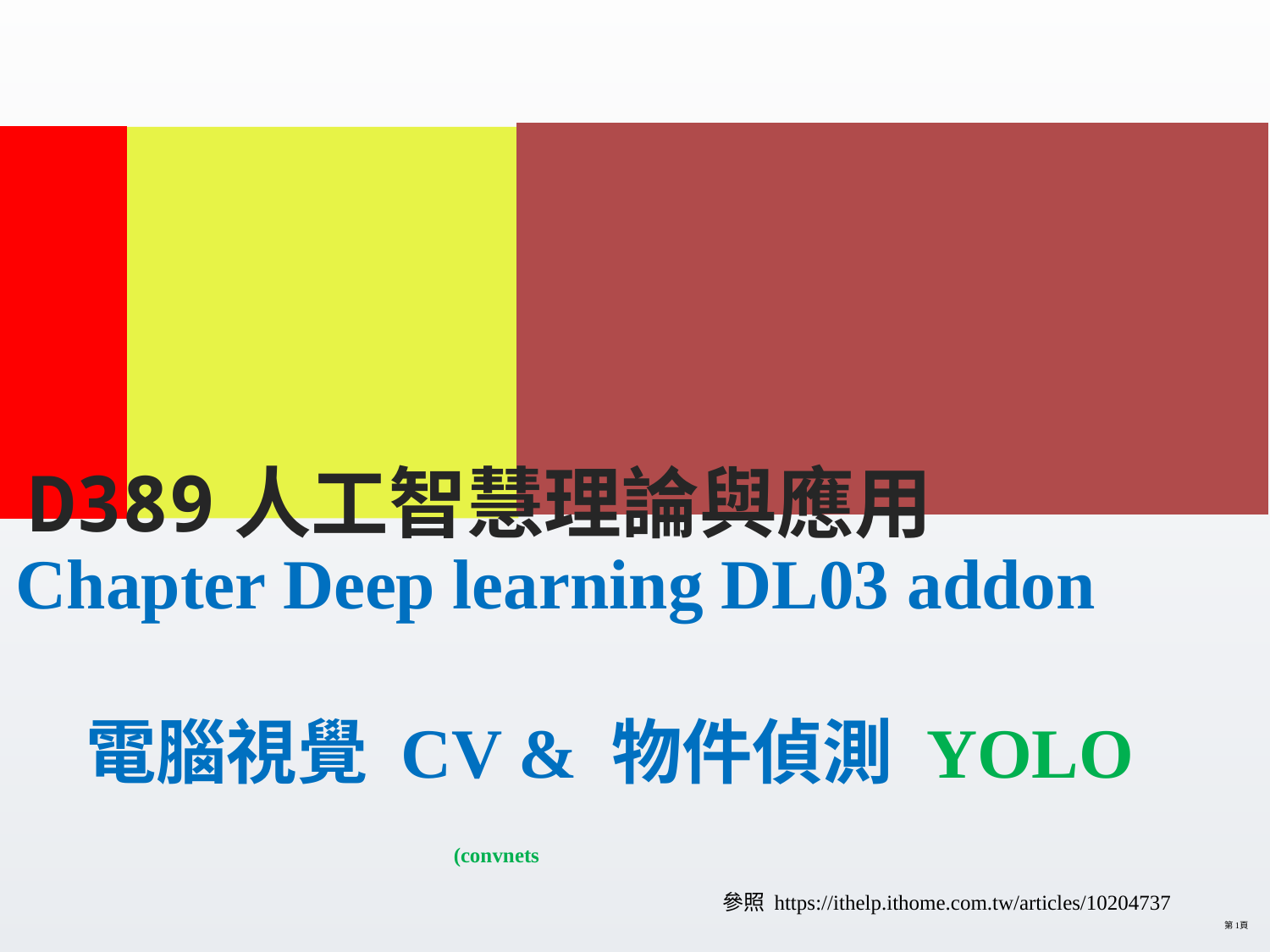

D389人工智慧理論與應用
# Chapter Deep learning DL03 addon 電腦視覺 CV & 物件偵測 YOLO 　　　　　　  (convnets

參照 https://ithelp.ithome.com.tw/articles/10204737